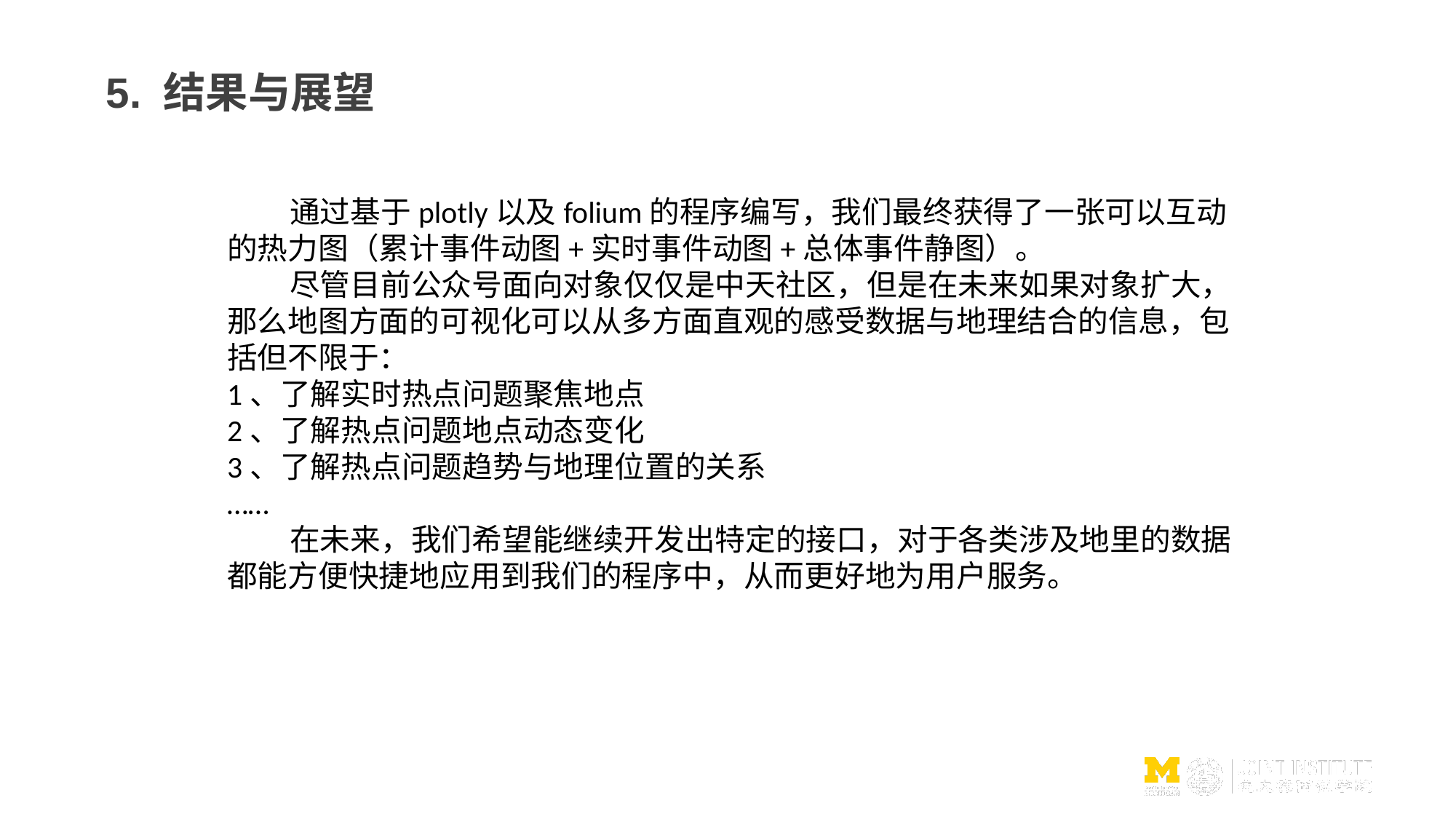

5. 结果与展望
        通过基于plotly以及folium的程序编写，我们最终获得了一张可以互动的热力图（累计事件动图+实时事件动图+总体事件静图）。
        尽管目前公众号面向对象仅仅是中天社区，但是在未来如果对象扩大，那么地图方面的可视化可以从多方面直观的感受数据与地理结合的信息，包括但不限于：
1、了解实时热点问题聚焦地点
2、了解热点问题地点动态变化
3、了解热点问题趋势与地理位置的关系
……
        在未来，我们希望能继续开发出特定的接口，对于各类涉及地里的数据都能方便快捷地应用到我们的程序中，从而更好地为用户服务。